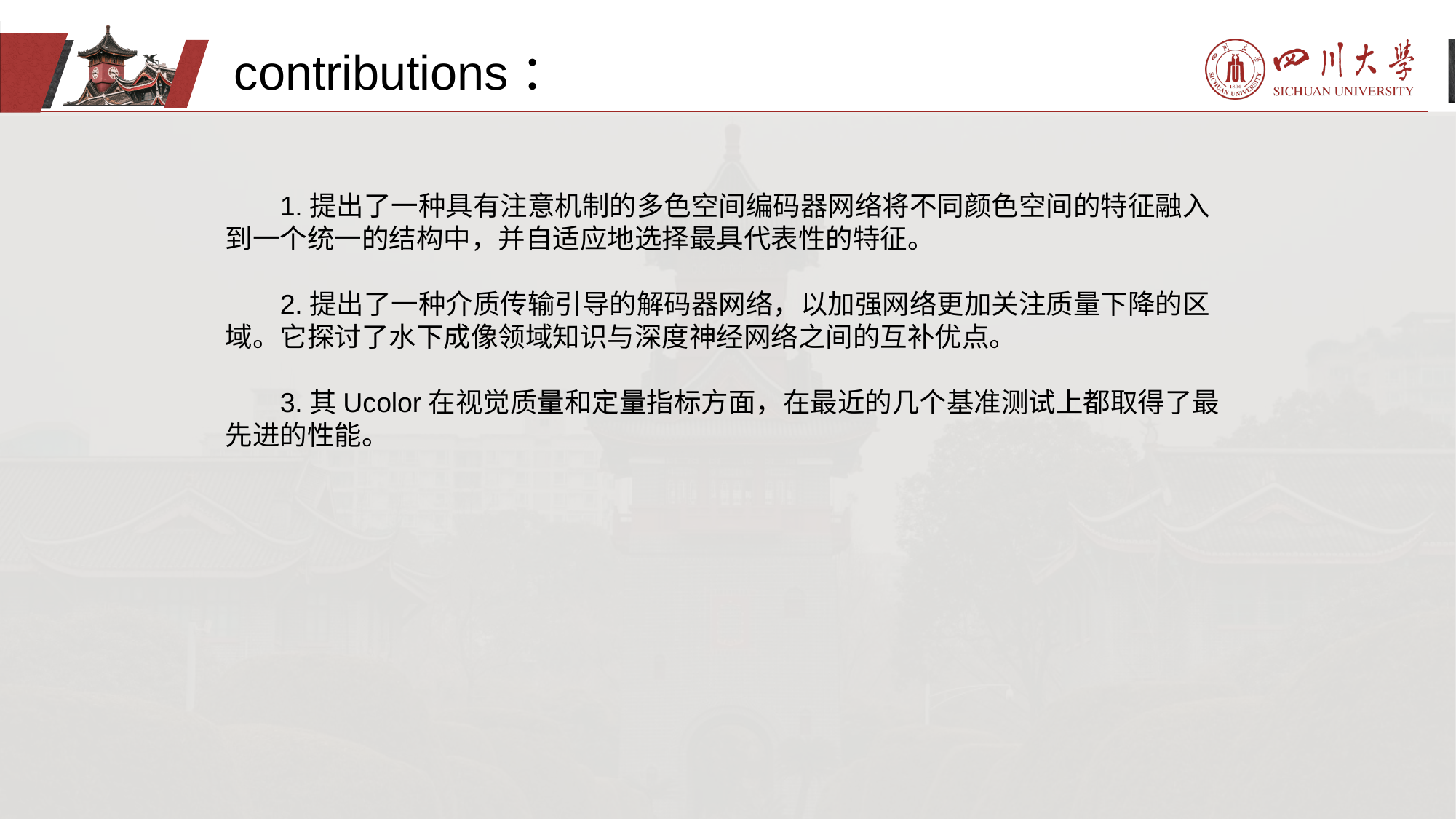

contributions：
1.提出了一种具有注意机制的多色空间编码器网络将不同颜色空间的特征融入到一个统一的结构中，并自适应地选择最具代表性的特征。

2.提出了一种介质传输引导的解码器网络，以加强网络更加关注质量下降的区域。它探讨了水下成像领域知识与深度神经网络之间的互补优点。

3.其Ucolor在视觉质量和定量指标方面，在最近的几个基准测试上都取得了最先进的性能。